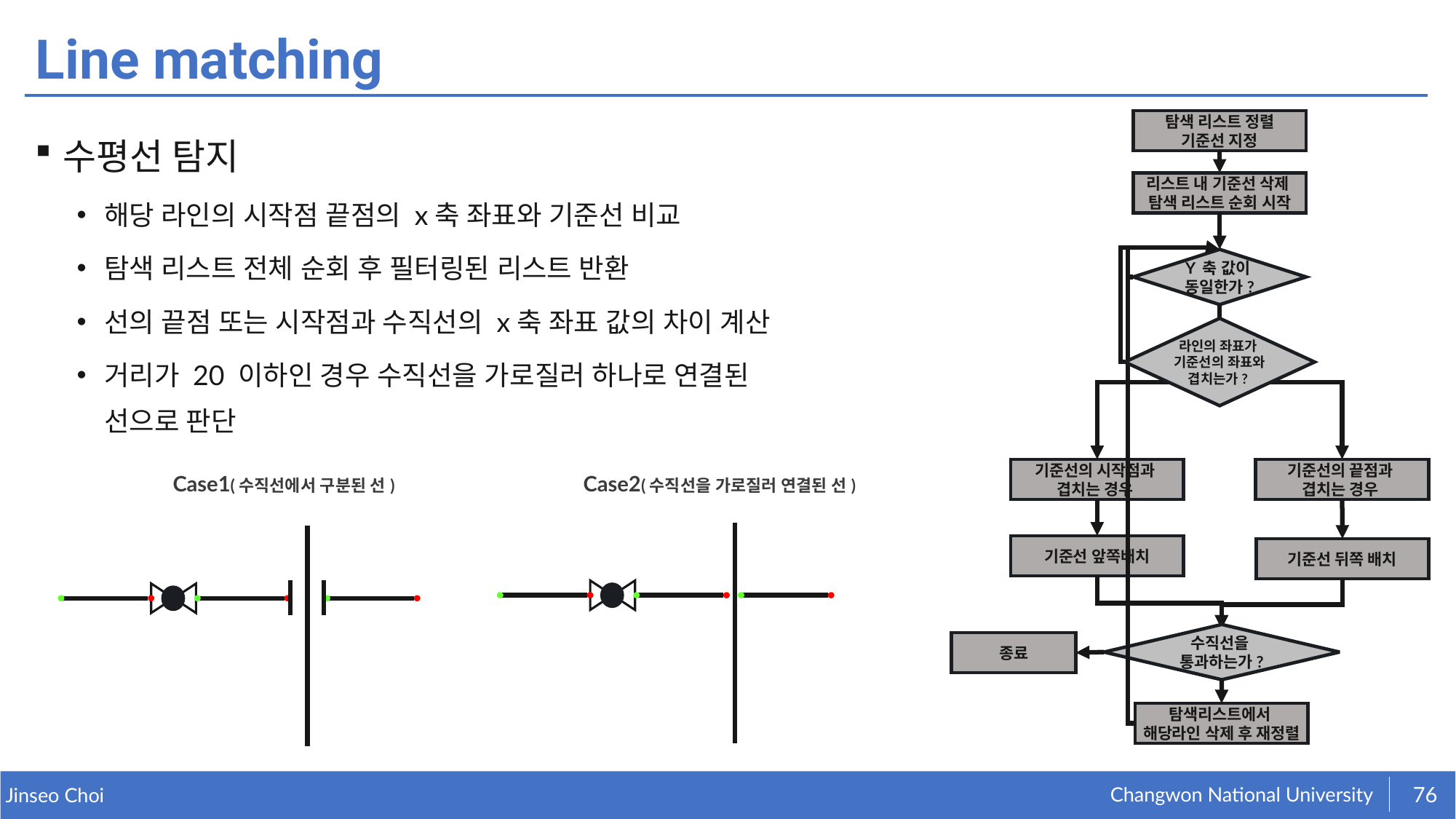

# Line matching
수평선 탐지
해당 라인의 시작점 끝점의 x축 좌표와 기준선 비교
탐색 리스트 전체 순회 후 필터링된 리스트 반환
선의 끝점 또는 시작점과 수직선의 x축 좌표 값의 차이 계산
거리가 20 이하인 경우 수직선을 가로질러 하나로 연결된
선으로 판단

탐색 리스트 정렬
기준선 지정
리스트 내 기준선 삭제
탐색 리스트 순회 시작
Y 축 값이
동일한가?
라인의 좌표가
기준선의 좌표와 겹치는가?
기준선의 시작점과
겹치는 경우
기준선의 끝점과
겹치는 경우
Case1(수직선에서 구분된 선)
Case2(수직선을 가로질러 연결된 선)
기준선 앞쪽배치
기준선 뒤쪽 배치

수직선을
통과하는가?
종료
탐색리스트에서
해당라인 삭제 후 재정렬
76